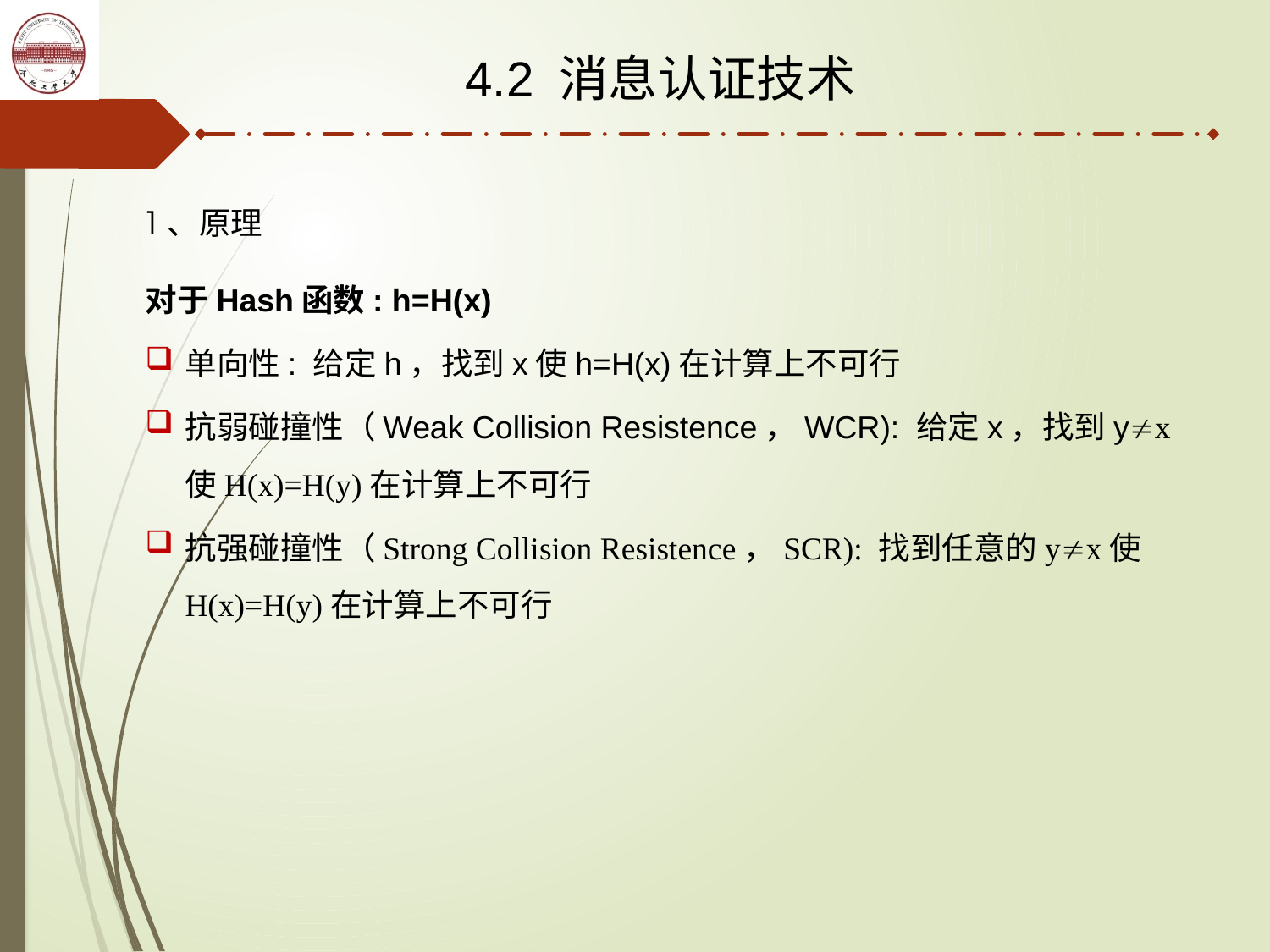

4.2 消息认证技术
1、原理
对于Hash函数: h=H(x)
单向性: 给定h，找到x使h=H(x)在计算上不可行
抗弱碰撞性（Weak Collision Resistence，WCR): 给定x，找到y≠x使H(x)=H(y)在计算上不可行
抗强碰撞性（Strong Collision Resistence，SCR): 找到任意的y≠x使H(x)=H(y)在计算上不可行